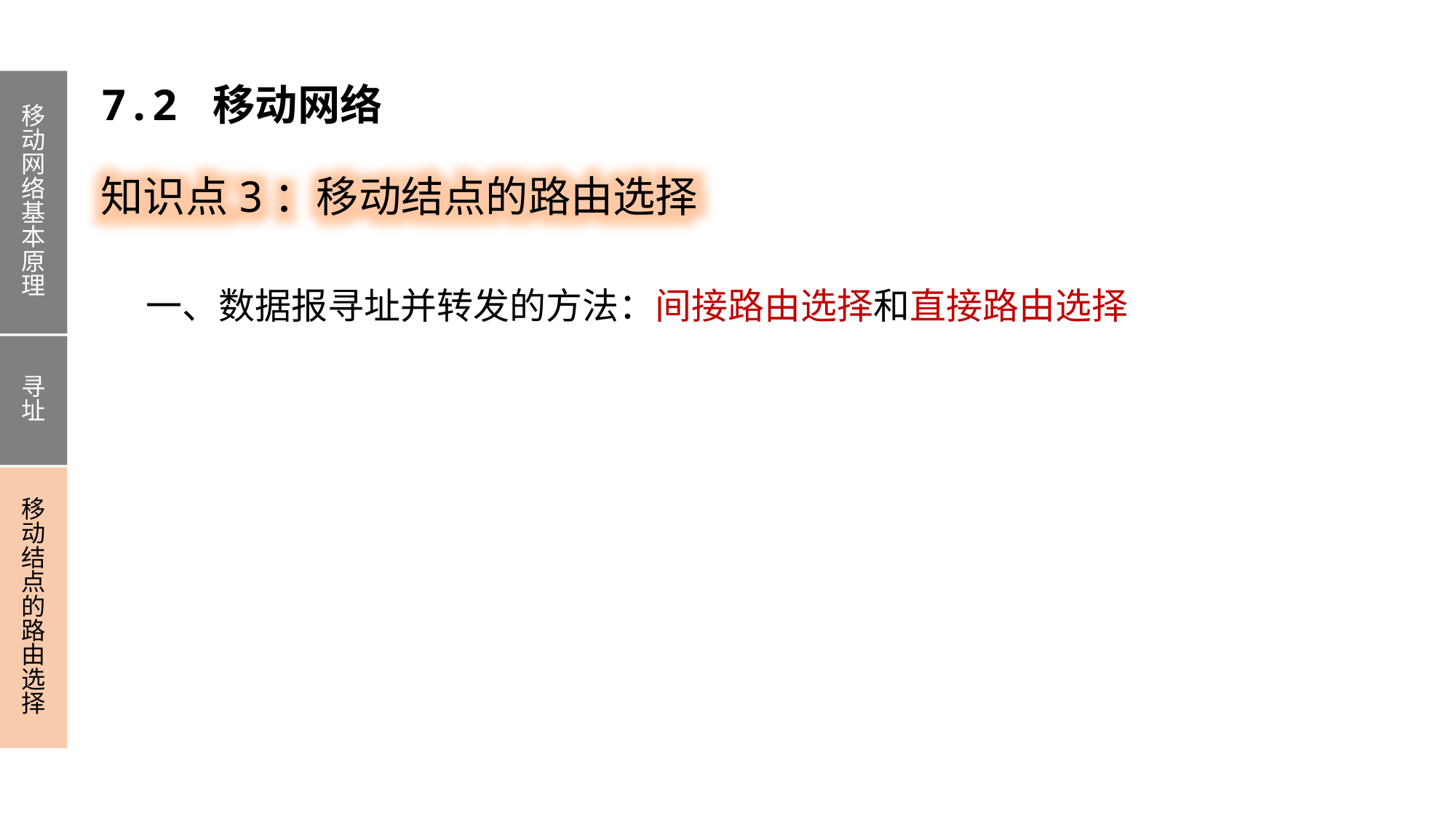

移动网络基本原理
寻址
移动结点的路由选择
7.2 移动网络
知识点3：移动结点的路由选择
一、数据报寻址并转发的方法：间接路由选择和直接路由选择